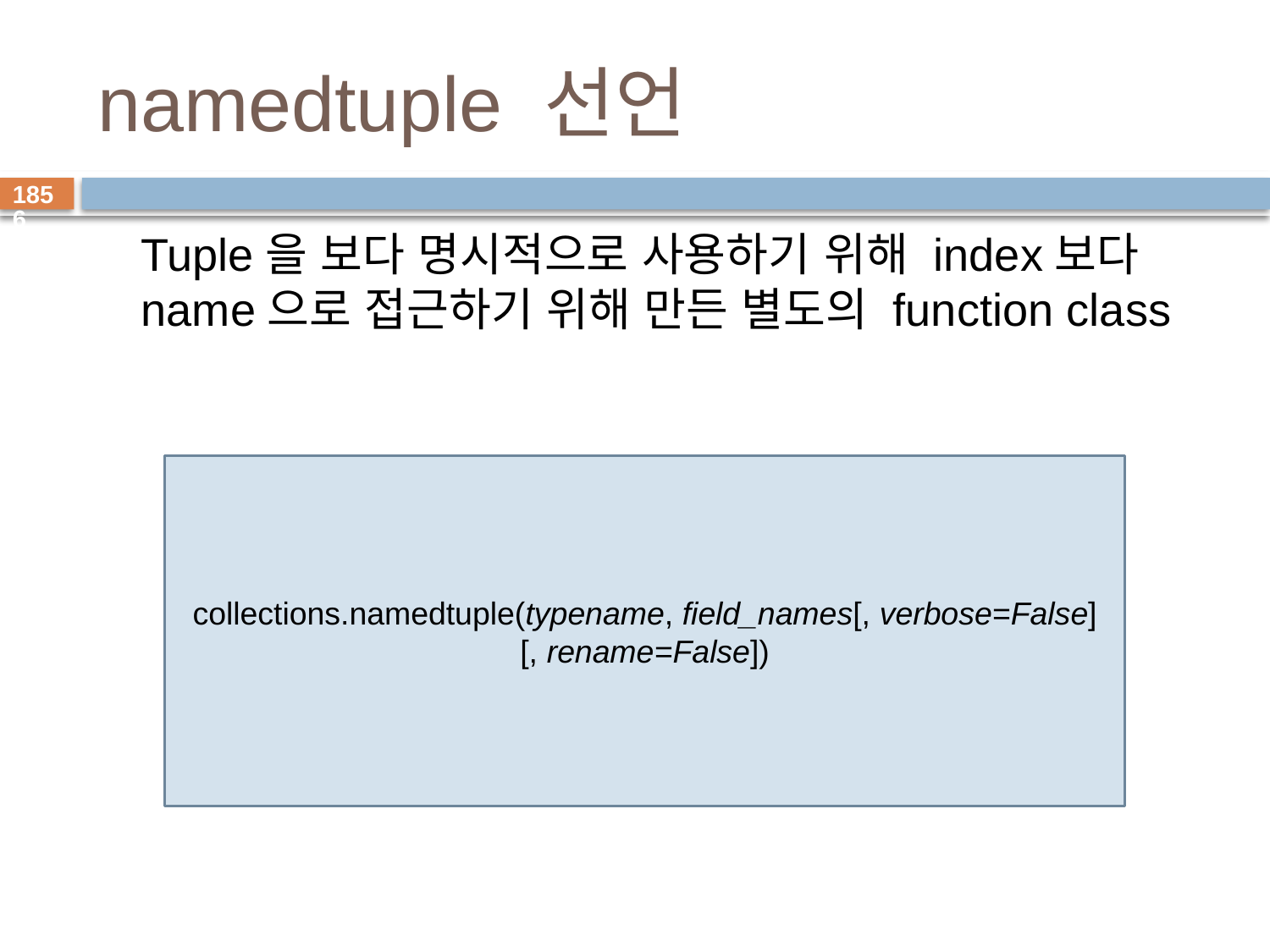

# namedtuple 선언
1856
Tuple을 보다 명시적으로 사용하기 위해 index보다 name으로 접근하기 위해 만든 별도의 function class
collections.namedtuple(typename, field_names[, verbose=False][, rename=False])